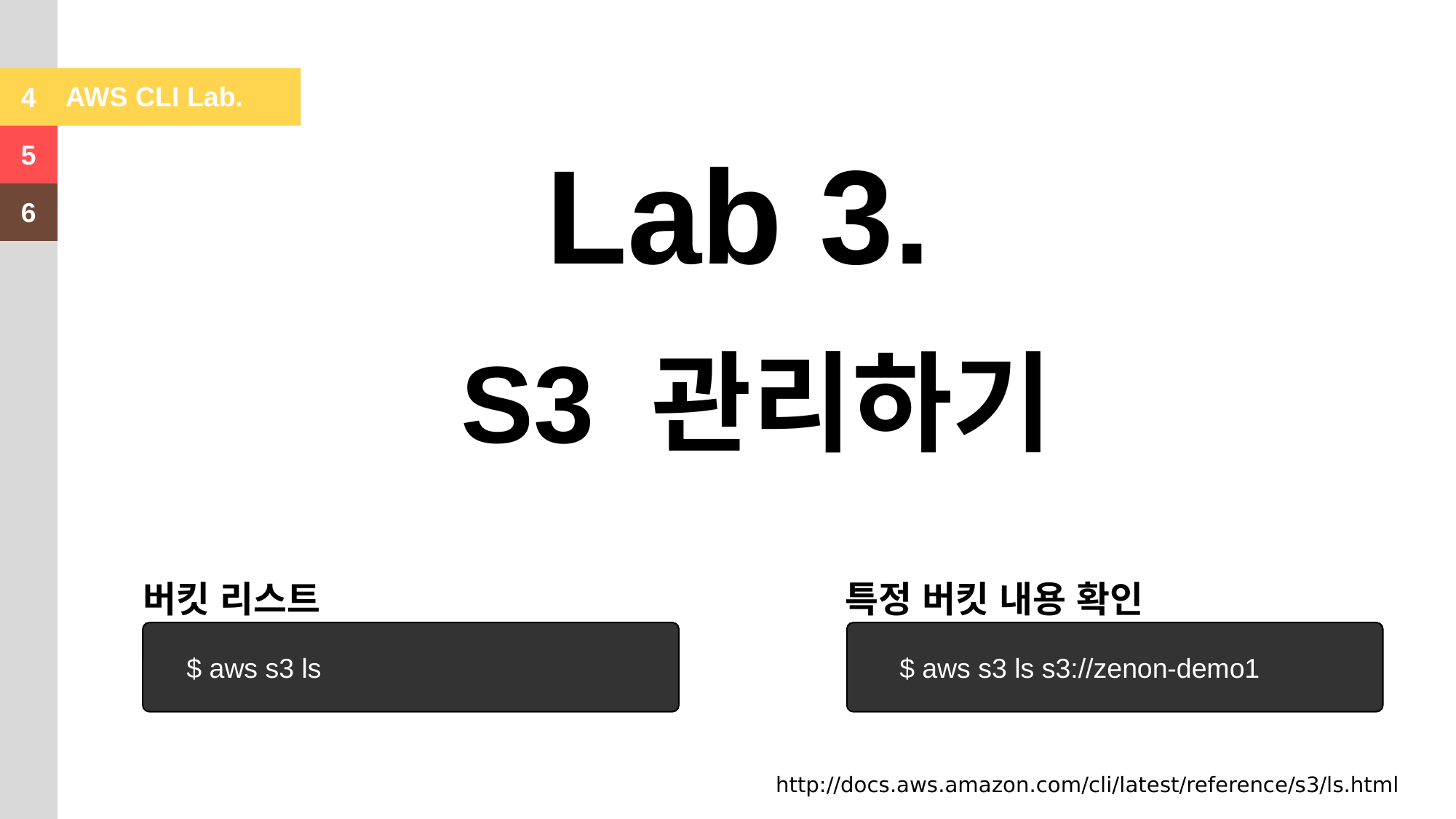

AWS CLI Lab.
4
Lab 3.

S3 관리하기

5

6
버킷 리스트
특정 버킷 내용 확인

$ aws s3 ls
$ aws s3 ls s3://zenon-demo1
http://docs.aws.amazon.com/cli/latest/reference/s3/ls.html